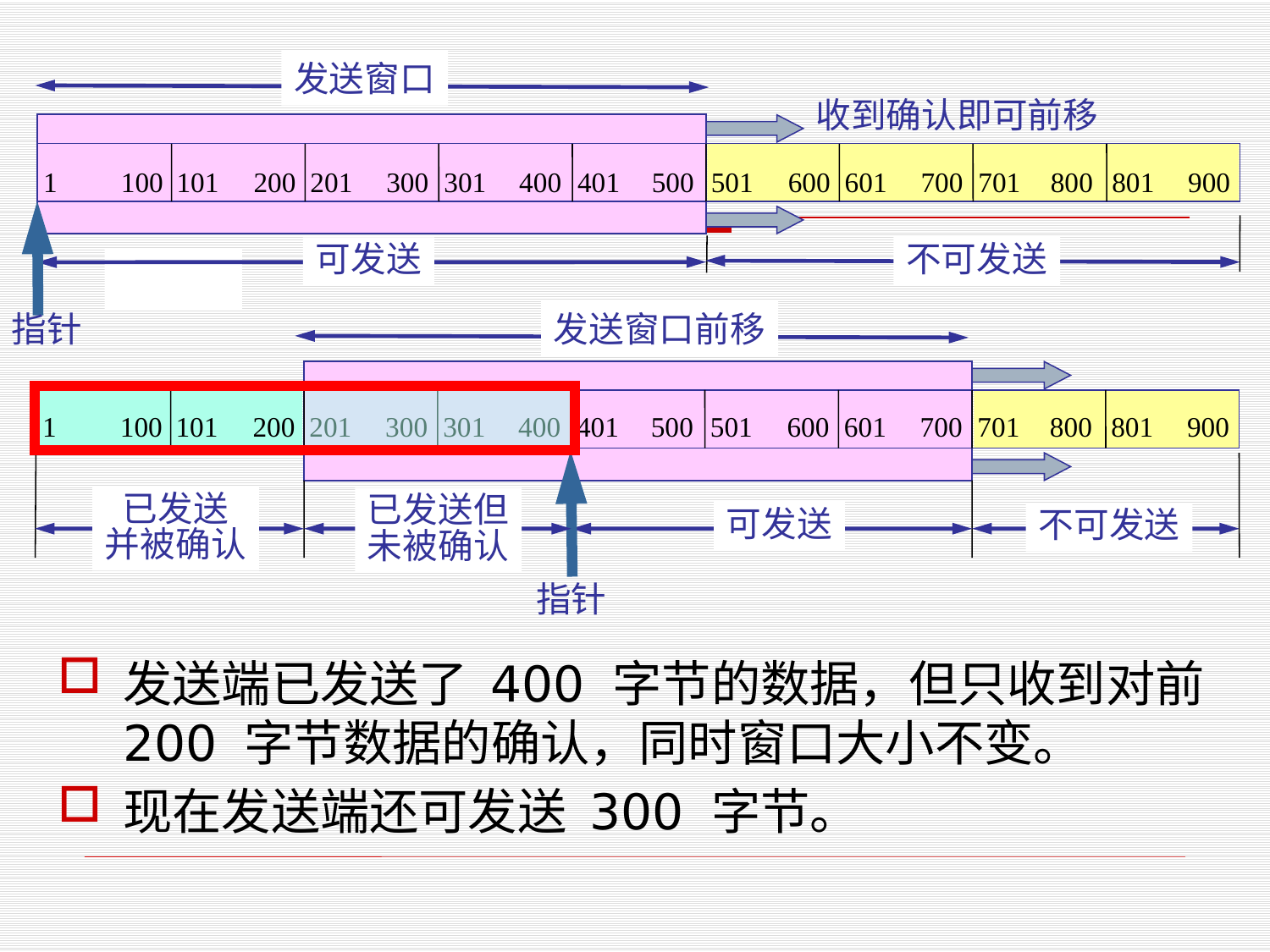

发送窗口

收到确认即可前移

1
100
101
200
201
300
301
400
401
500
501
600
601
700
701
800
801
900

指针

不可发送
可发送

发送窗口前移

1
100
101
200
201
300
301
400
401
500
501
600
601
700
701
800
801
900

指针

已发送
并被确认

已发送但
未被确认

可发送

不可发送

发送端已发送了 400 字节的数据，但只收到对前 200 字节数据的确认，同时窗口大小不变。
现在发送端还可发送 300 字节。